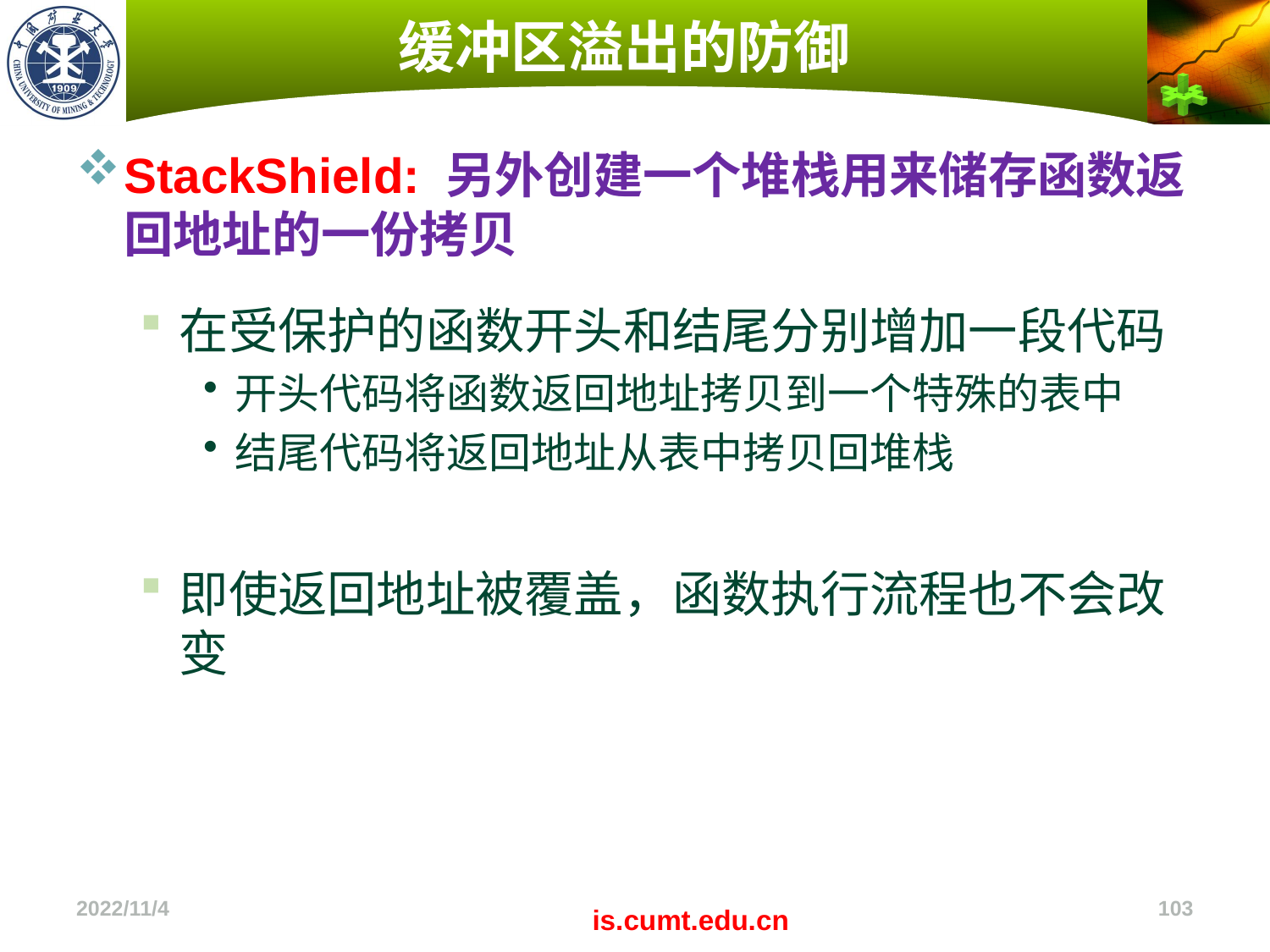

# 缓冲区溢出的防御
StackShield: 另外创建一个堆栈用来储存函数返回地址的一份拷贝

在受保护的函数开头和结尾分别增加一段代码
开头代码将函数返回地址拷贝到一个特殊的表中
结尾代码将返回地址从表中拷贝回堆栈

即使返回地址被覆盖，函数执行流程也不会改变

2022/11/4
103
is.cumt.edu.cn